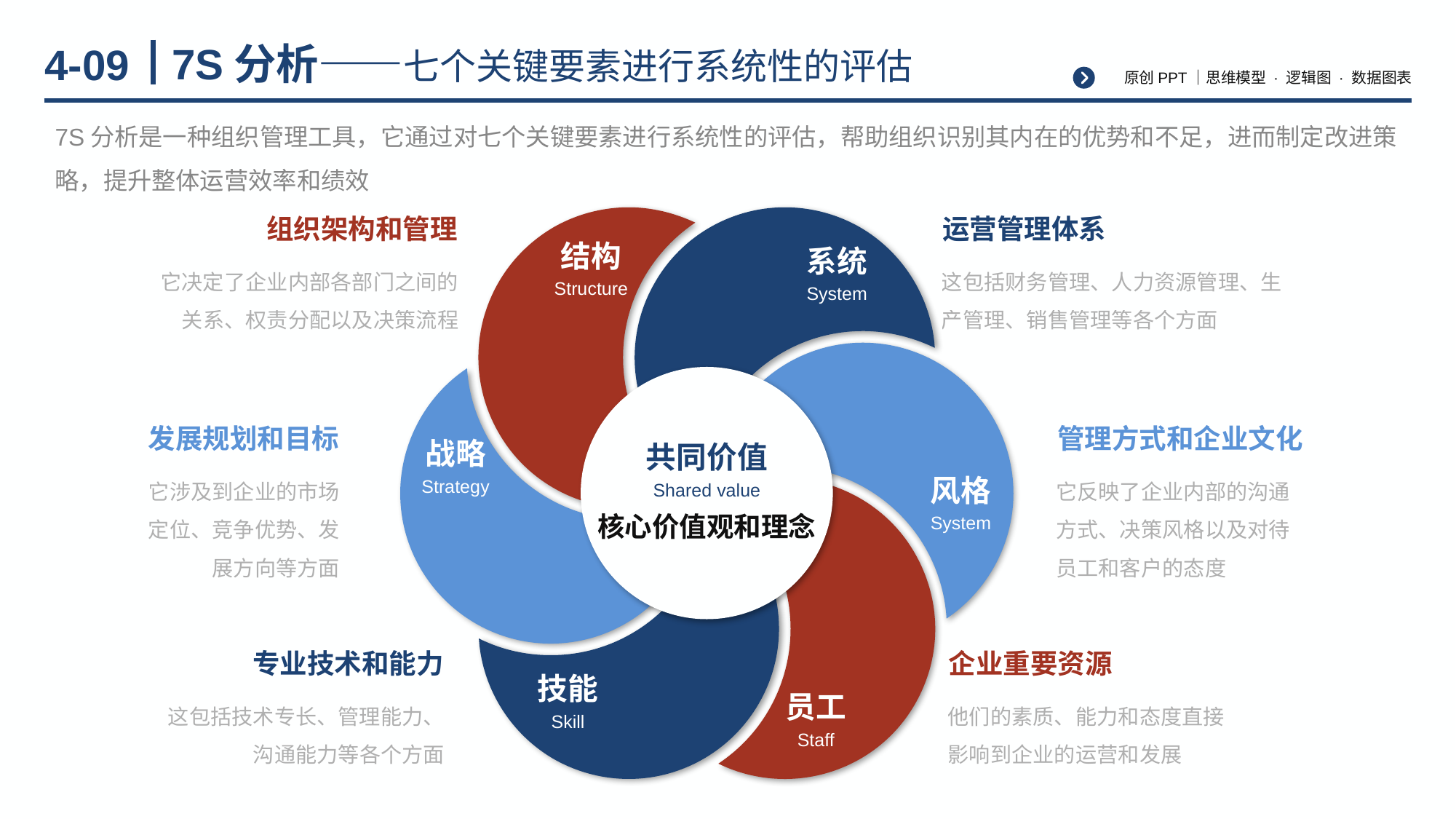

# 7S分析——七个关键要素进行系统性的评估
4-09
7S分析是一种组织管理工具，它通过对七个关键要素进行系统性的评估，帮助组织识别其内在的优势和不足，进而制定改进策略，提升整体运营效率和绩效

结构
Structure
系统
System

战略
Strategy
风格
System

技能
Skill
员工
Staff
组织架构和管理
运营管理体系
它决定了企业内部各部门之间的关系、权责分配以及决策流程
这包括财务管理、人力资源管理、生产管理、销售管理等各个方面

发展规划和目标
管理方式和企业文化
共同价值
Shared value
它涉及到企业的市场定位、竞争优势、发展方向等方面
它反映了企业内部的沟通方式、决策风格以及对待员工和客户的态度
核心价值观和理念
专业技术和能力
企业重要资源
这包括技术专长、管理能力、沟通能力等各个方面
他们的素质、能力和态度直接影响到企业的运营和发展